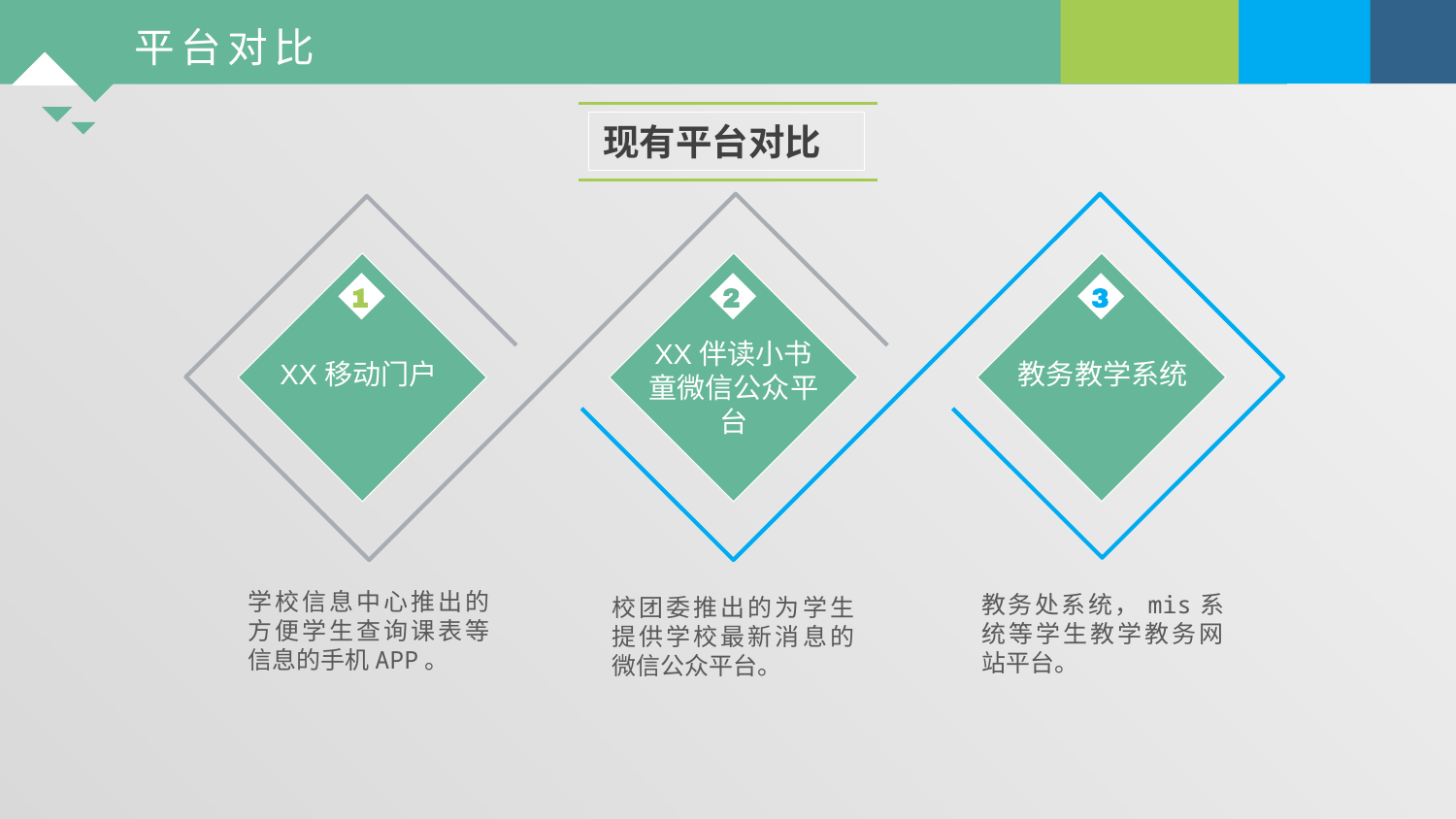

平台对比
现有平台对比

1
2
3

XX伴读小书童微信公众平台
教务教学系统
XX移动门户
学校信息中心推出的方便学生查询课表等信息的手机APP。
教务处系统，mis系统等学生教学教务网站平台。
校团委推出的为学生提供学校最新消息的微信公众平台。